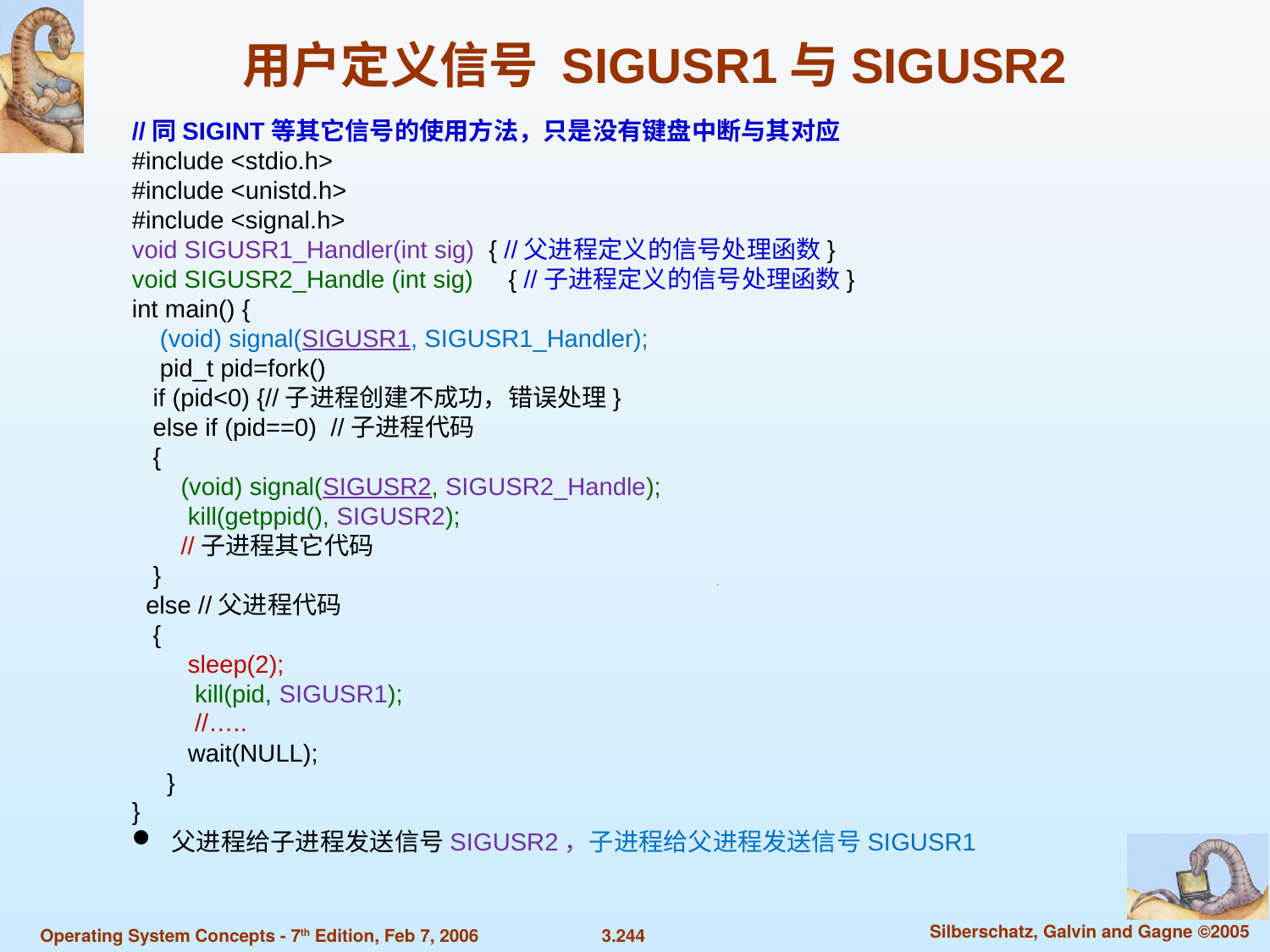

用户定义信号 SIGUSR1与SIGUSR2
//同SIGINT等其它信号的使用方法，只是没有键盘中断与其对应
#include <stdio.h>
#include <unistd.h>
#include <signal.h>
void SIGUSR1_Handler(int sig)  { //父进程定义的信号处理函数}
void SIGUSR2_Handle (int sig)     { //子进程定义的信号处理函数}
int main() {
    (void) signal(SIGUSR1, SIGUSR1_Handler);
    pid_t pid=fork()
   if (pid<0) {//子进程创建不成功，错误处理}
   else if (pid==0)  //子进程代码
   {
       (void) signal(SIGUSR2, SIGUSR2_Handle);
        kill(getppid(), SIGUSR2);
       //子进程其它代码
   }
  else //父进程代码
   {
        sleep(2);
         kill(pid, SIGUSR1);
         //…..
        wait(NULL);
     }
}
父进程给子进程发送信号SIGUSR2，子进程给父进程发送信号SIGUSR1